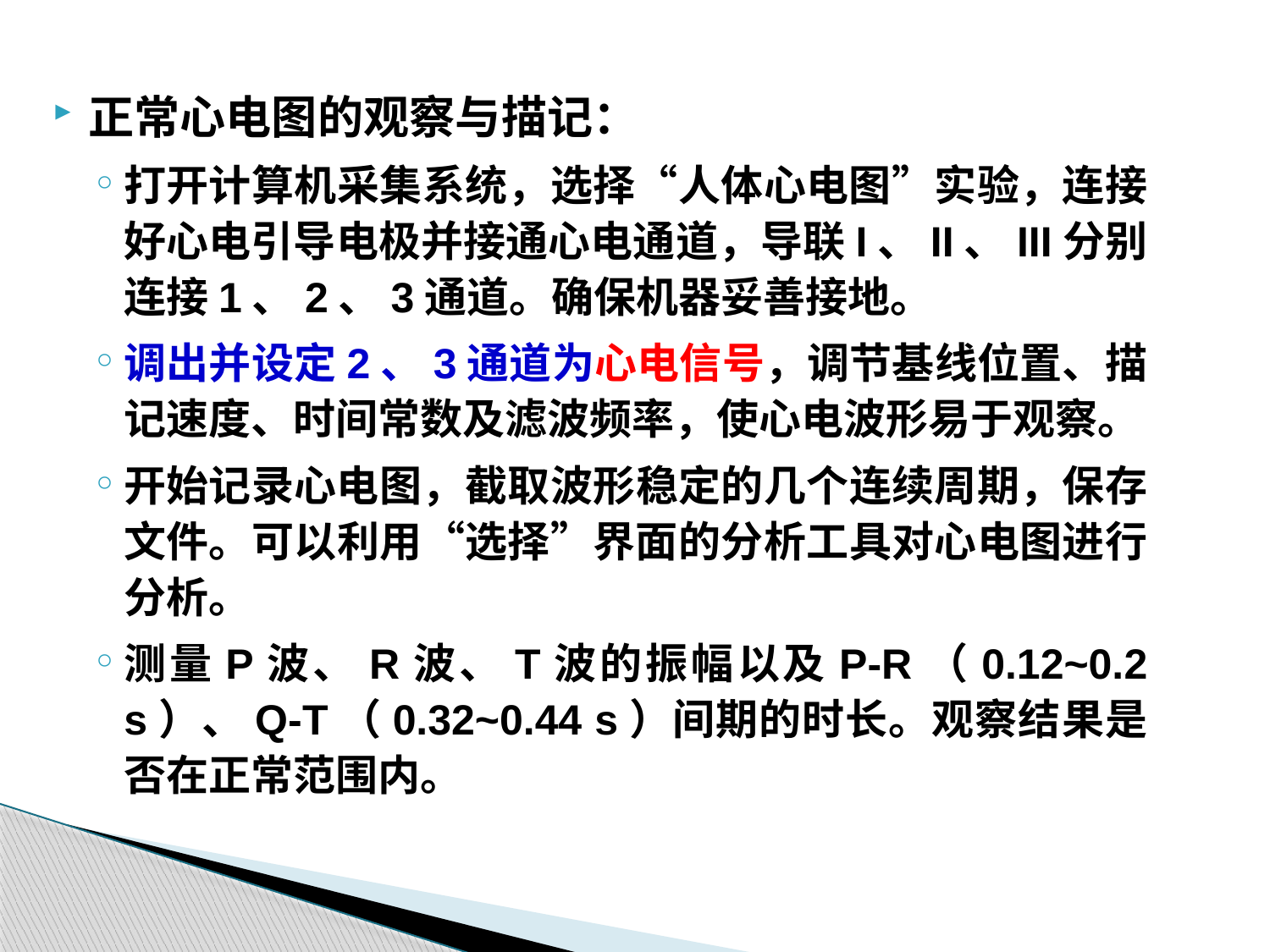

正常心电图的观察与描记：
打开计算机采集系统，选择“人体心电图”实验，连接好心电引导电极并接通心电通道，导联I、II、III分别连接1、2、3通道。确保机器妥善接地。
调出并设定2、3通道为心电信号，调节基线位置、描记速度、时间常数及滤波频率，使心电波形易于观察。
开始记录心电图，截取波形稳定的几个连续周期，保存文件。可以利用“选择”界面的分析工具对心电图进行分析。
测量P波、R波、T波的振幅以及P-R（0.12~0.2 s）、Q-T（0.32~0.44 s）间期的时长。观察结果是否在正常范围内。